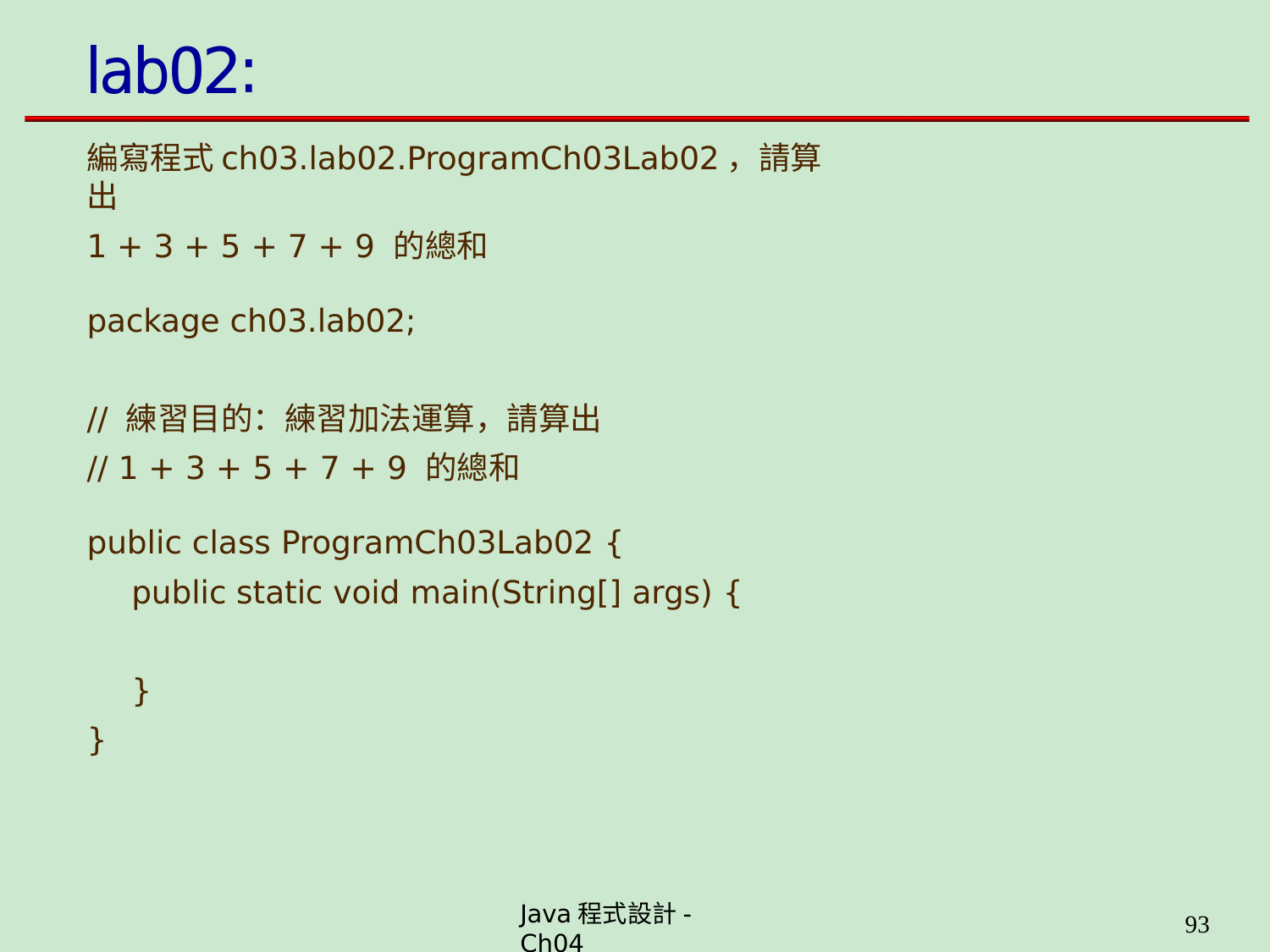

# lab02:
編寫程式ch03.lab02.ProgramCh03Lab02，請算出
1 + 3 + 5 + 7 + 9 的總和

package ch03.lab02;

// 練習目的：練習加法運算，請算出
// 1 + 3 + 5 + 7 + 9 的總和

public class ProgramCh03Lab02 {
public static void main(String[] args) {

}
}
Java程式設計-Ch04
93